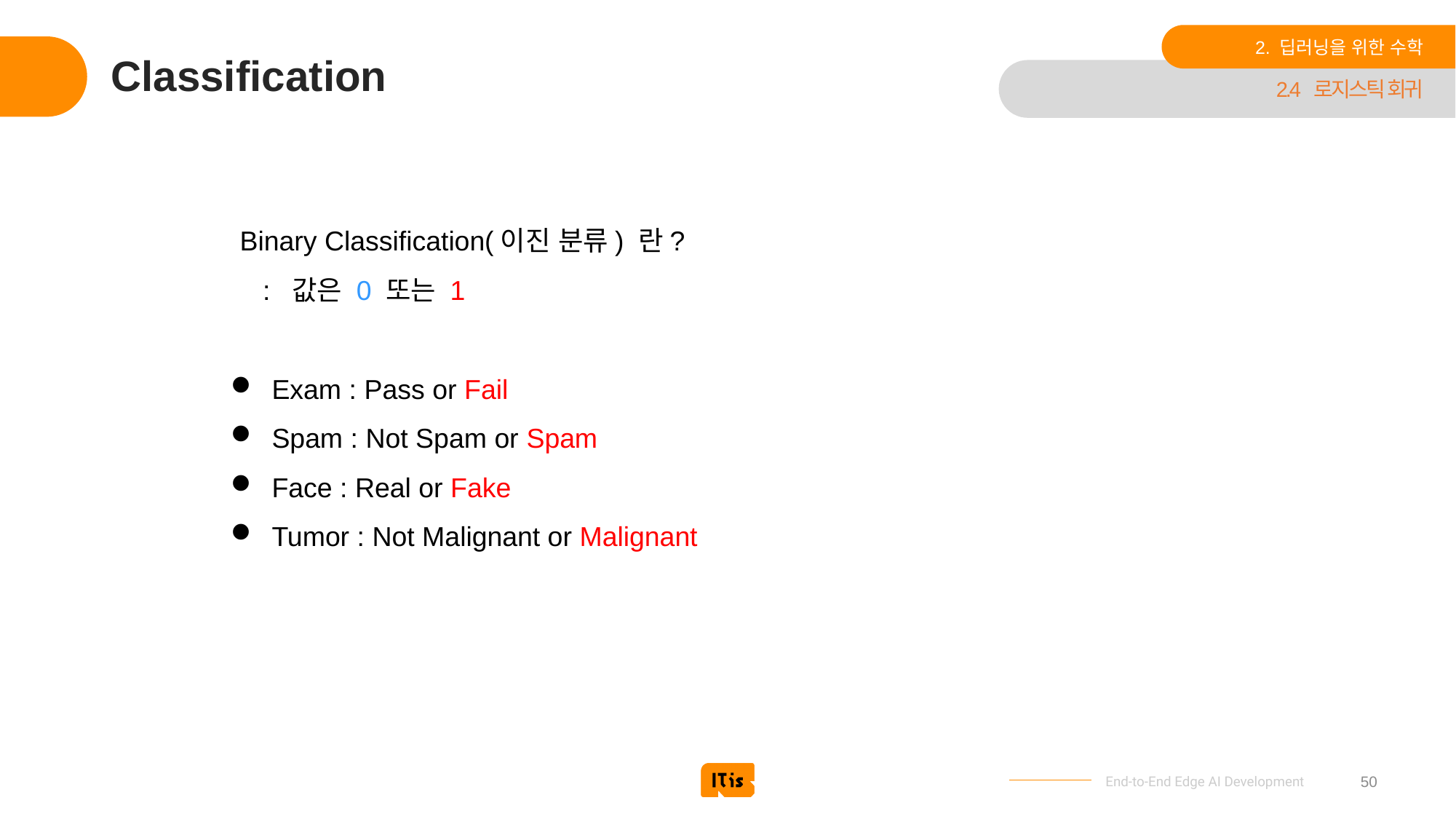

2. 딥러닝을 위한 수학
# Classification
2.4  로지스틱 회귀

Binary Classification(이진 분류) 란?
   :  값은 0 또는 1
Exam : Pass or Fail
Spam : Not Spam or Spam
Face : Real or Fake
Tumor : Not Malignant or Malignant
50